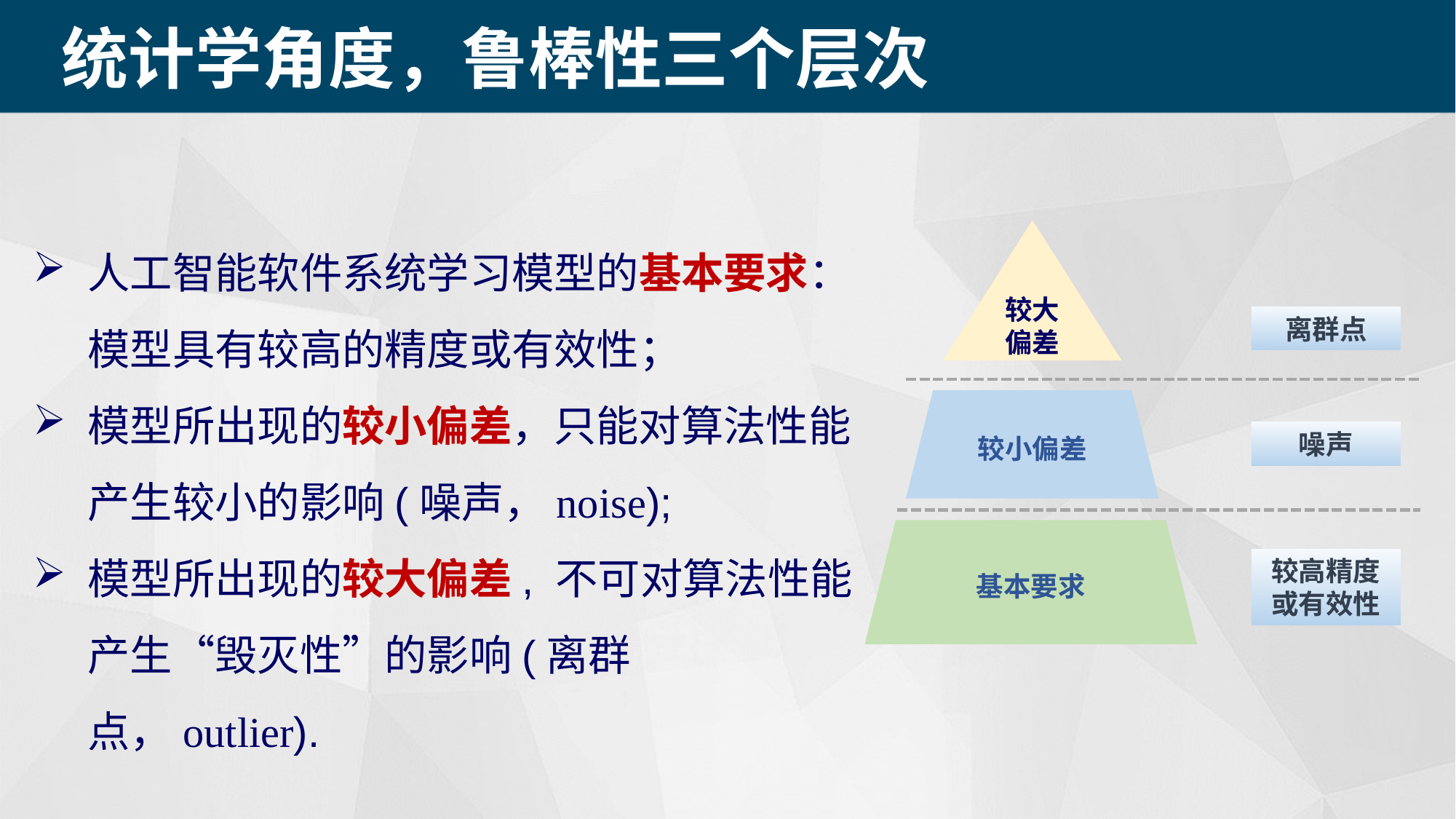

统计学角度，鲁棒性三个层次
人工智能软件系统学习模型的基本要求：模型具有较高的精度或有效性；
模型所出现的较小偏差，只能对算法性能产生较小的影响(噪声，noise);
模型所出现的较大偏差, 不可对算法性能产生“毁灭性”的影响(离群点，outlier).
较大偏差
离群点
较小偏差
噪声
基本要求
较高精度或有效性